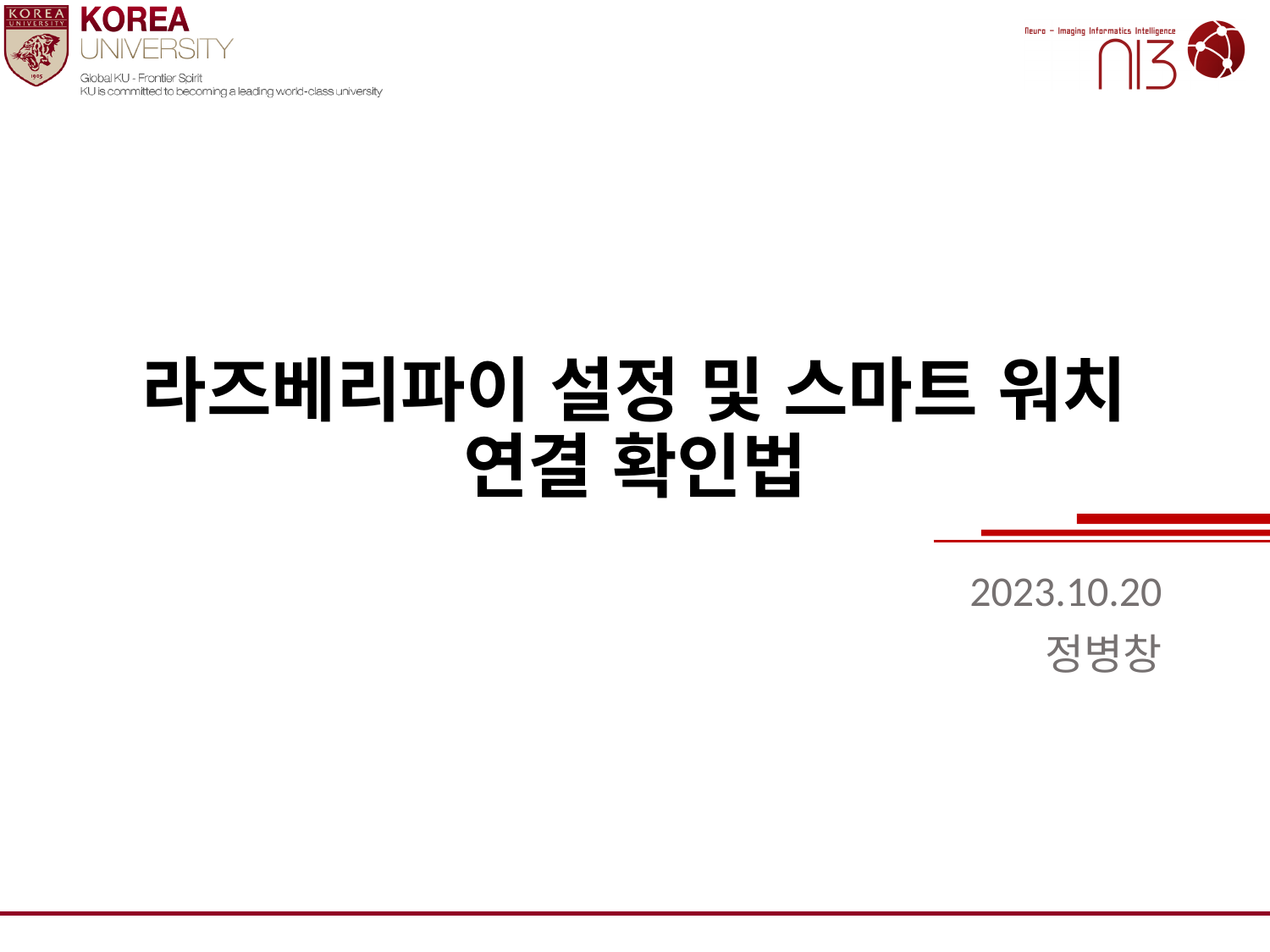

# 라즈베리파이 설정 및 스마트 워치 연결 확인법
2023.10.20
정병창